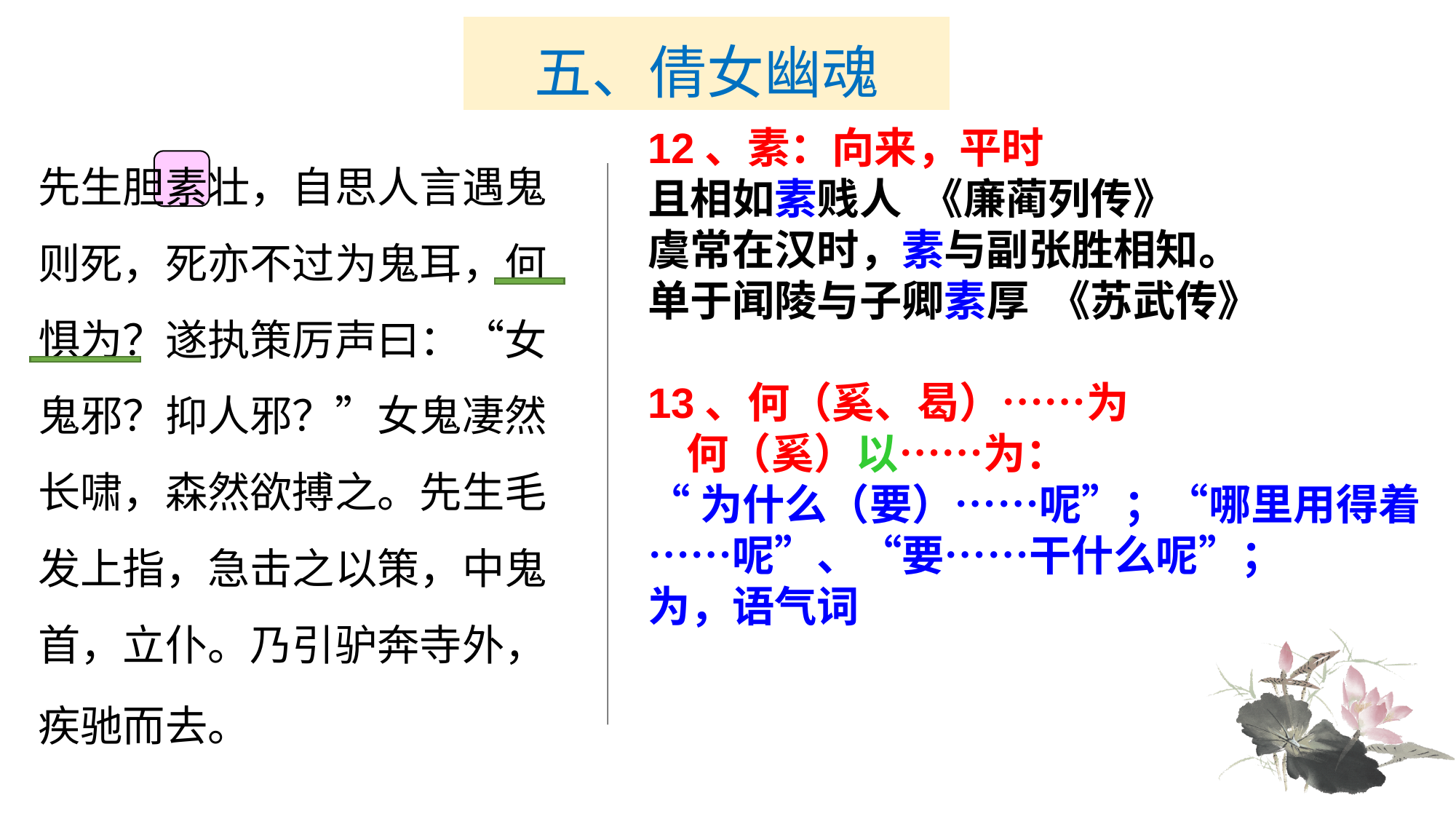

# 五、倩女幽魂
12、素：向来，平时
且相如素贱人  《廉蔺列传》
虞常在汉时，素与副张胜相知。
单于闻陵与子卿素厚  《苏武传》

13、何（奚、曷）……为
   何（奚）以……为：
“为什么（要）……呢”；“哪里用得着……呢”、“要……干什么呢”；
为，语气词
先生胆素壮，自思人言遇鬼则死，死亦不过为鬼耳，何惧为？遂执策厉声曰：“女鬼邪？抑人邪？”女鬼凄然长啸，森然欲搏之。先生毛发上指，急击之以策，中鬼首，立仆。乃引驴奔寺外，疾驰而去。